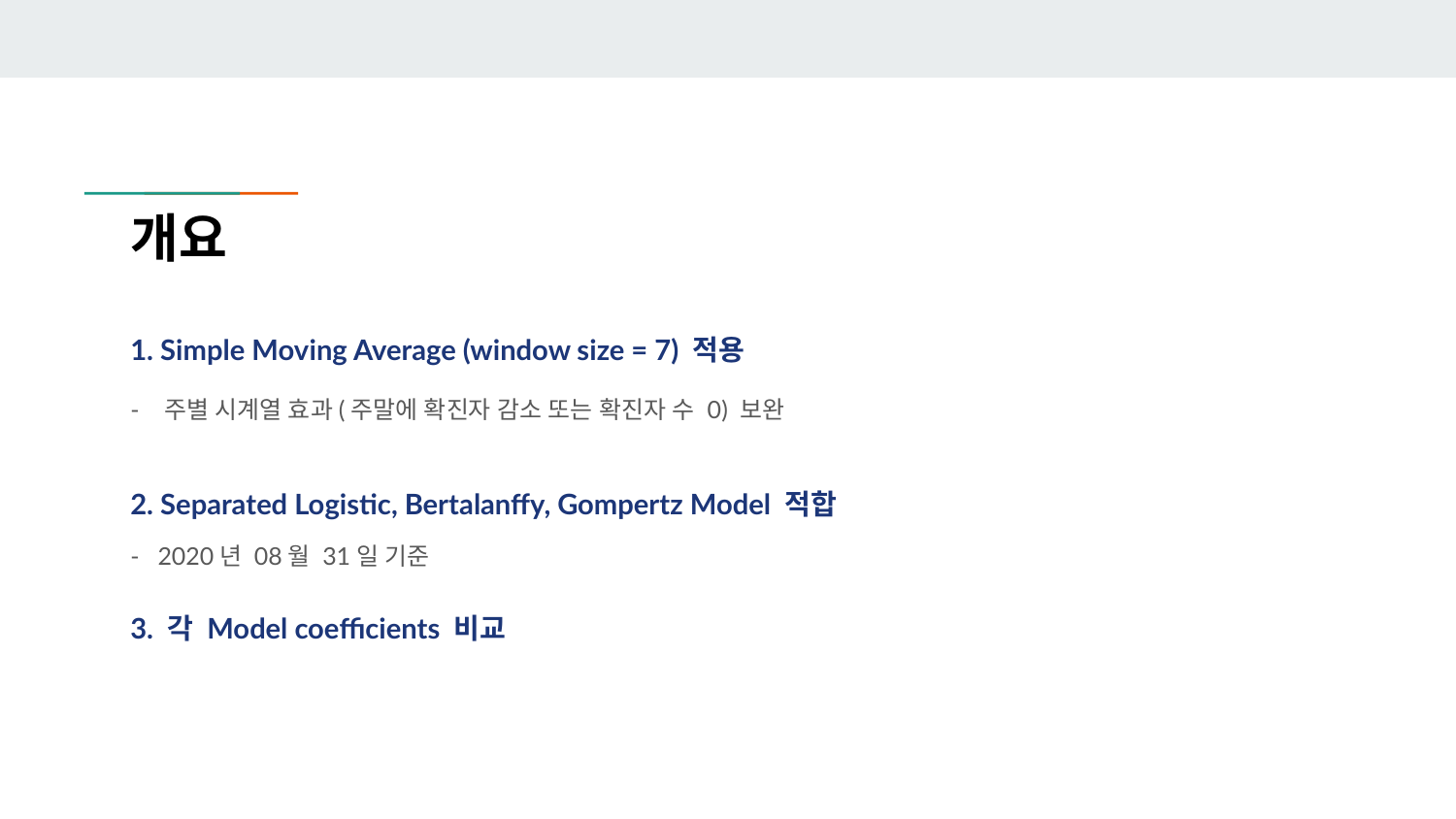

# 개요
1. Simple Moving Average (window size = 7) 적용

-   주별 시계열 효과(주말에 확진자 감소 또는 확진자 수 0) 보완

2. Separated Logistic, Bertalanffy, Gompertz Model 적합
2020년 08월 31일 기준
3. 각 Model coefficients 비교